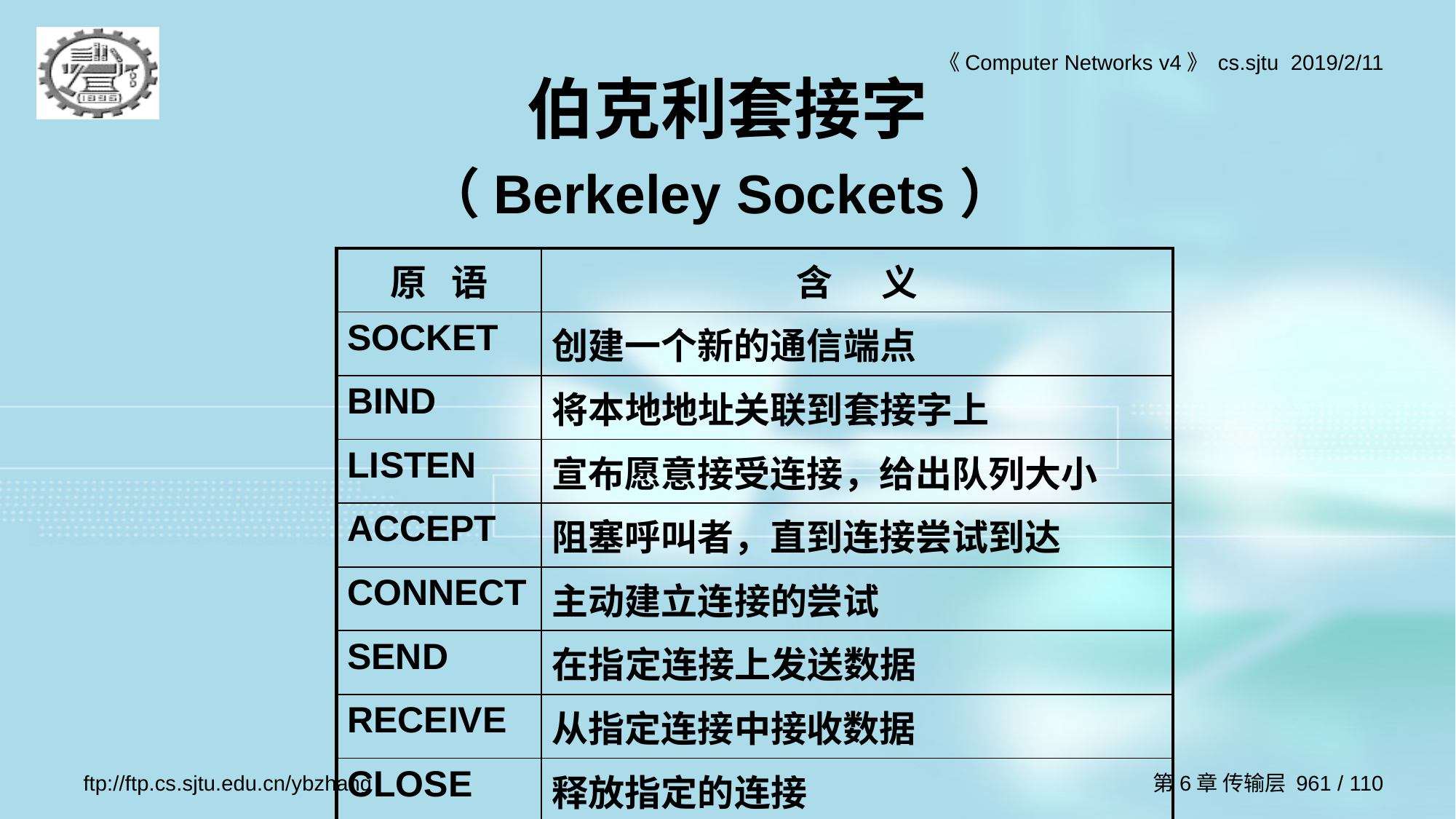

# 伯克利套接字 （Berkeley Sockets）
| 原 语 | 含 义 |
| --- | --- |
| SOCKET | 创建一个新的通信端点 |
| BIND | 将本地地址关联到套接字上 |
| LISTEN | 宣布愿意接受连接，给出队列大小 |
| ACCEPT | 阻塞呼叫者，直到连接尝试到达 |
| CONNECT | 主动建立连接的尝试 |
| SEND | 在指定连接上发送数据 |
| RECEIVE | 从指定连接中接收数据 |
| CLOSE | 释放指定的连接 |